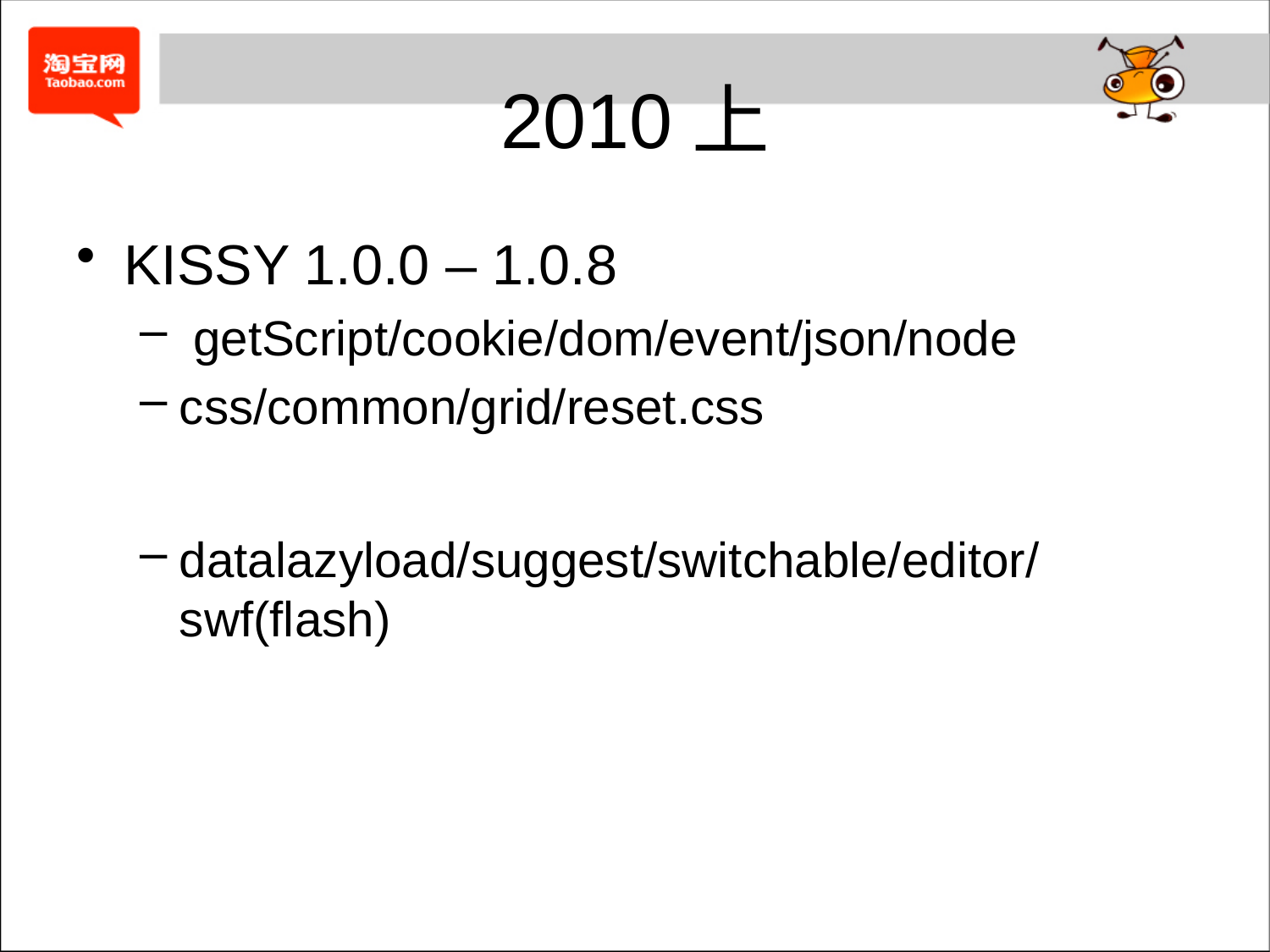

# 2010上
KISSY 1.0.0 – 1.0.8
 getScript/cookie/dom/event/json/node
css/common/grid/reset.css

datalazyload/suggest/switchable/editor/ swf(flash)